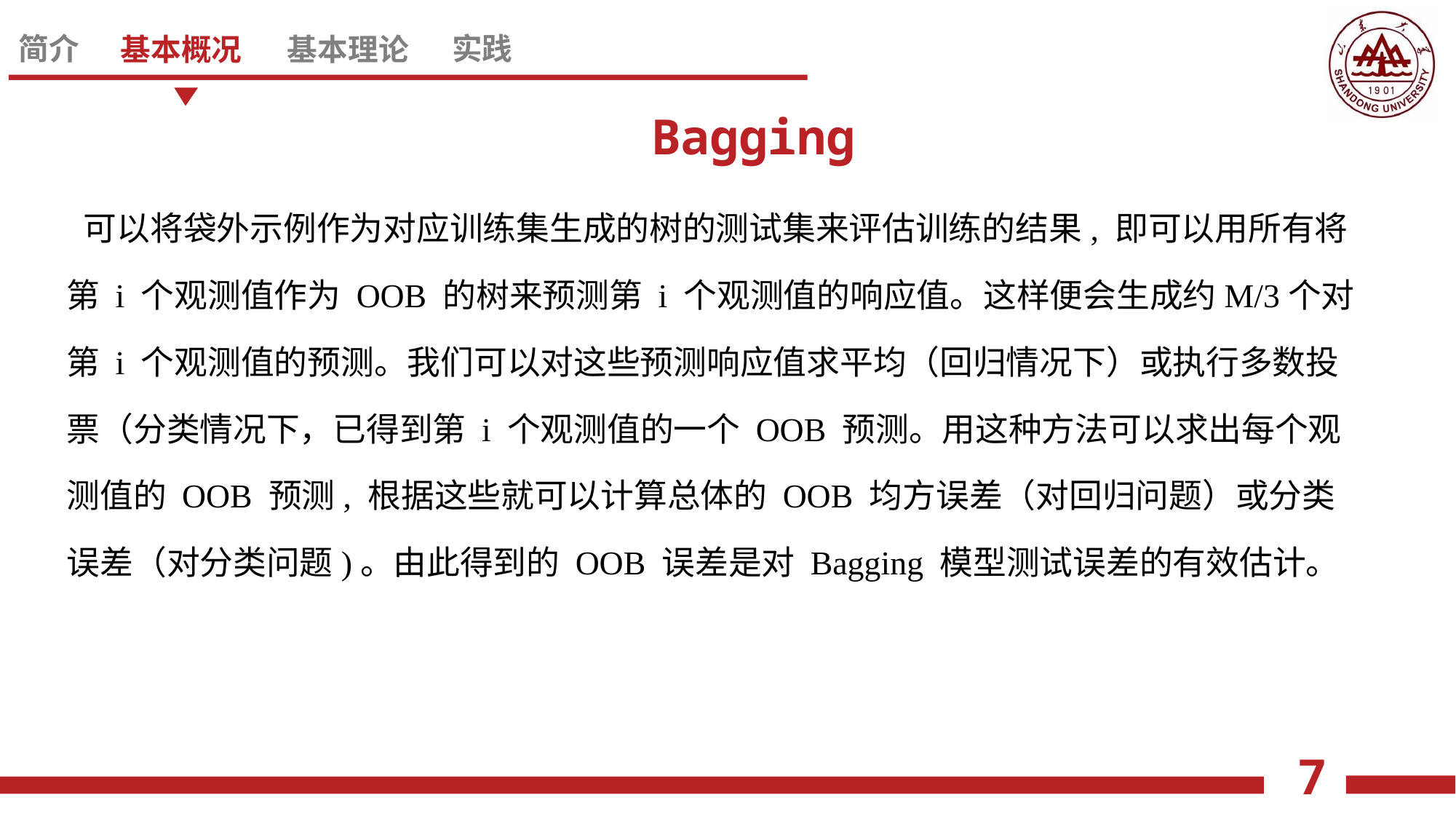

Bagging
 可以将袋外示例作为对应训练集生成的树的测试集来评估训练的结果, 即可以用所有将第 i 个观测值作为 OOB 的树来预测第 i 个观测值的响应值。这样便会生成约M/3个对第 i 个观测值的预测。我们可以对这些预测响应值求平均（回归情况下）或执行多数投票（分类情况下，已得到第 i 个观测值的一个 OOB 预测。用这种方法可以求出每个观测值的 OOB 预测, 根据这些就可以计算总体的 OOB 均方误差（对回归问题）或分类误差（对分类问题)。由此得到的 OOB 误差是对 Bagging 模型测试误差的有效估计。